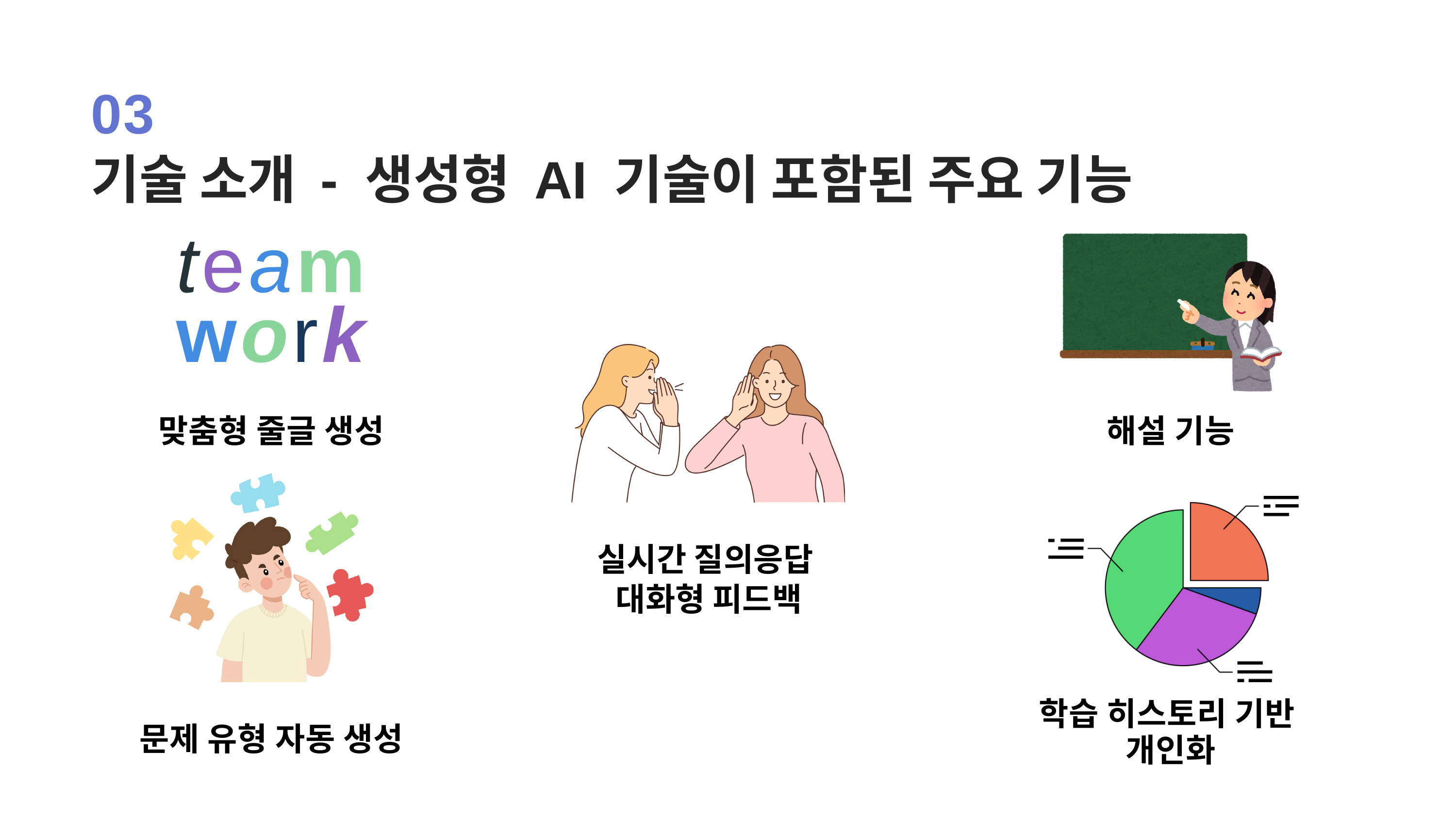

03
기술 소개 - 생성형 AI 기술이 포함된 주요 기능

team
work

맞춤형 줄글 생성
해설 기능

실시간 질의응답  대화형 피드백
문제 유형 자동 생성
학습 히스토리 기반
개인화